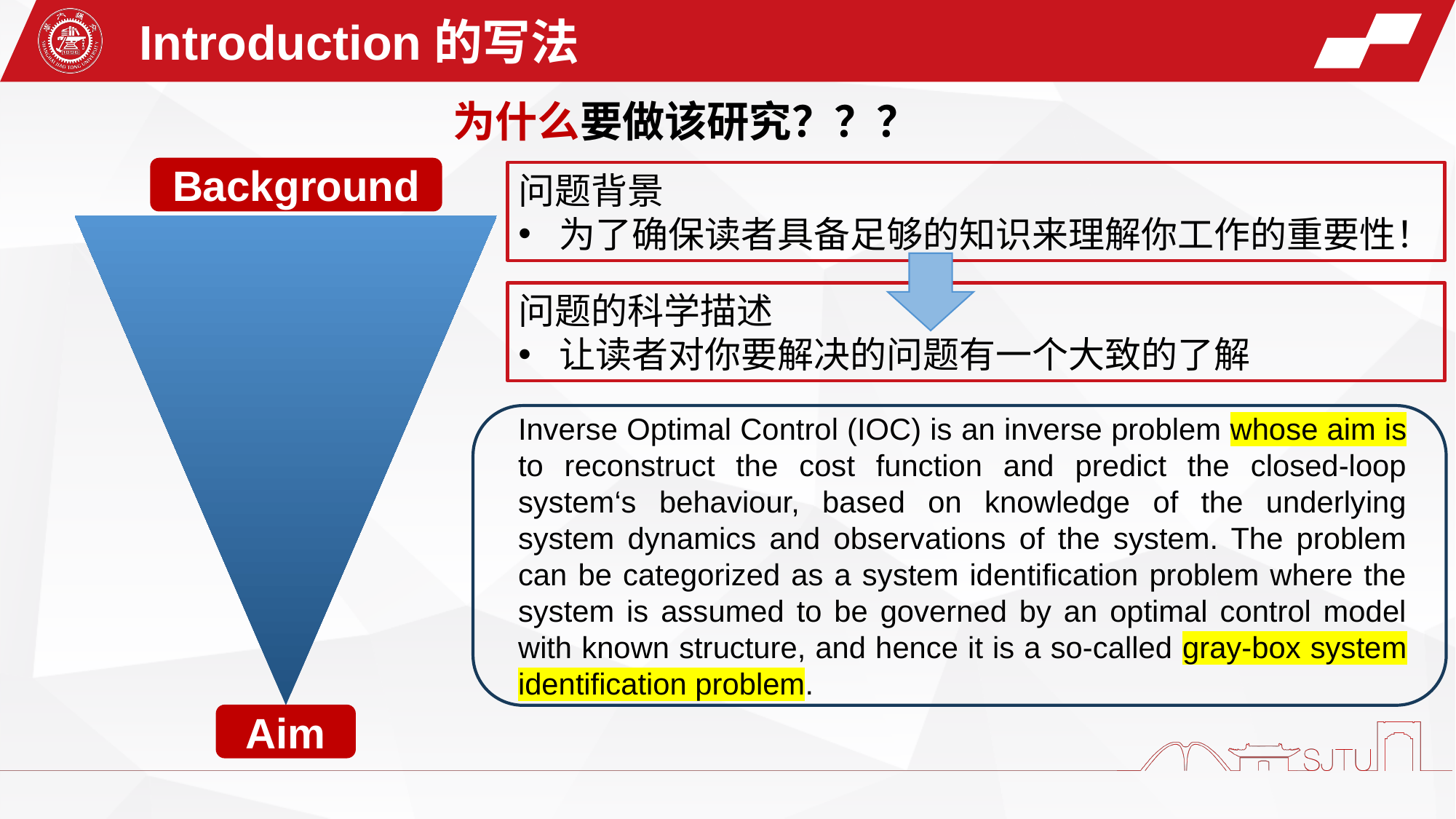

Introduction的写法
为什么要做该研究？？？
Background
问题背景
为了确保读者具备足够的知识来理解你工作的重要性！

问题的科学描述
让读者对你要解决的问题有一个大致的了解
Inverse Optimal Control (IOC) is an inverse problem whose aim is to reconstruct the cost function and predict the closed-loop system‘s behaviour, based on knowledge of the underlying system dynamics and observations of the system. The problem can be categorized as a system identification problem where the system is assumed to be governed by an optimal control model with known structure, and hence it is a so-called gray-box system identification problem.

Aim